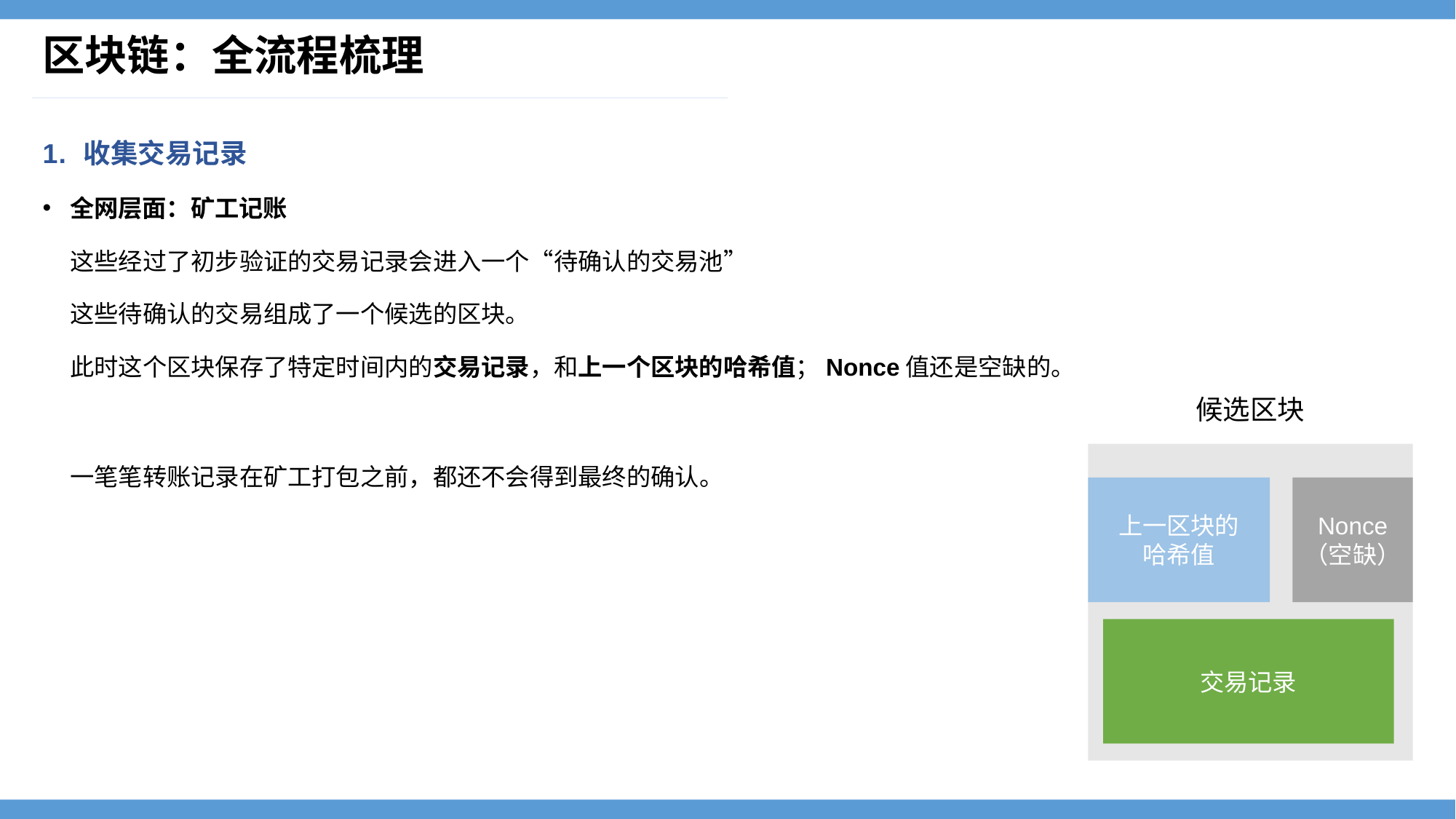

# 区块链：全流程梳理
收集交易记录
全网层面：矿工记账
    这些经过了初步验证的交易记录会进入一个“待确认的交易池”
    这些待确认的交易组成了一个候选的区块。
    此时这个区块保存了特定时间内的交易记录，和上一个区块的哈希值；Nonce值还是空缺的。

    一笔笔转账记录在矿工打包之前，都还不会得到最终的确认。
候选区块

上一区块的
哈希值
Nonce
（空缺）
交易记录